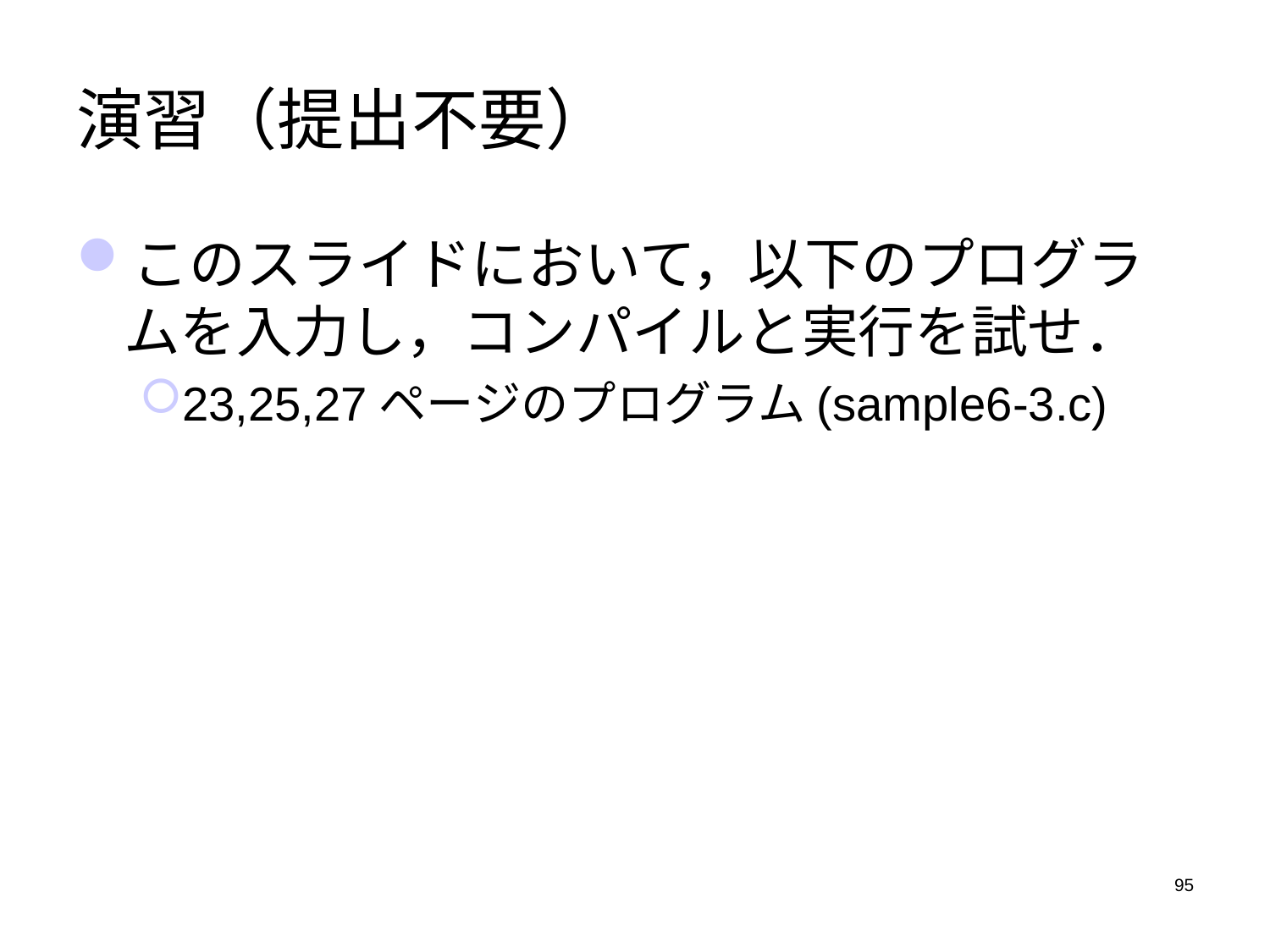

# 演習（提出不要）
このスライドにおいて，以下のプログラムを入力し，コンパイルと実行を試せ．
23,25,27ページのプログラム(sample6-3.c)

95